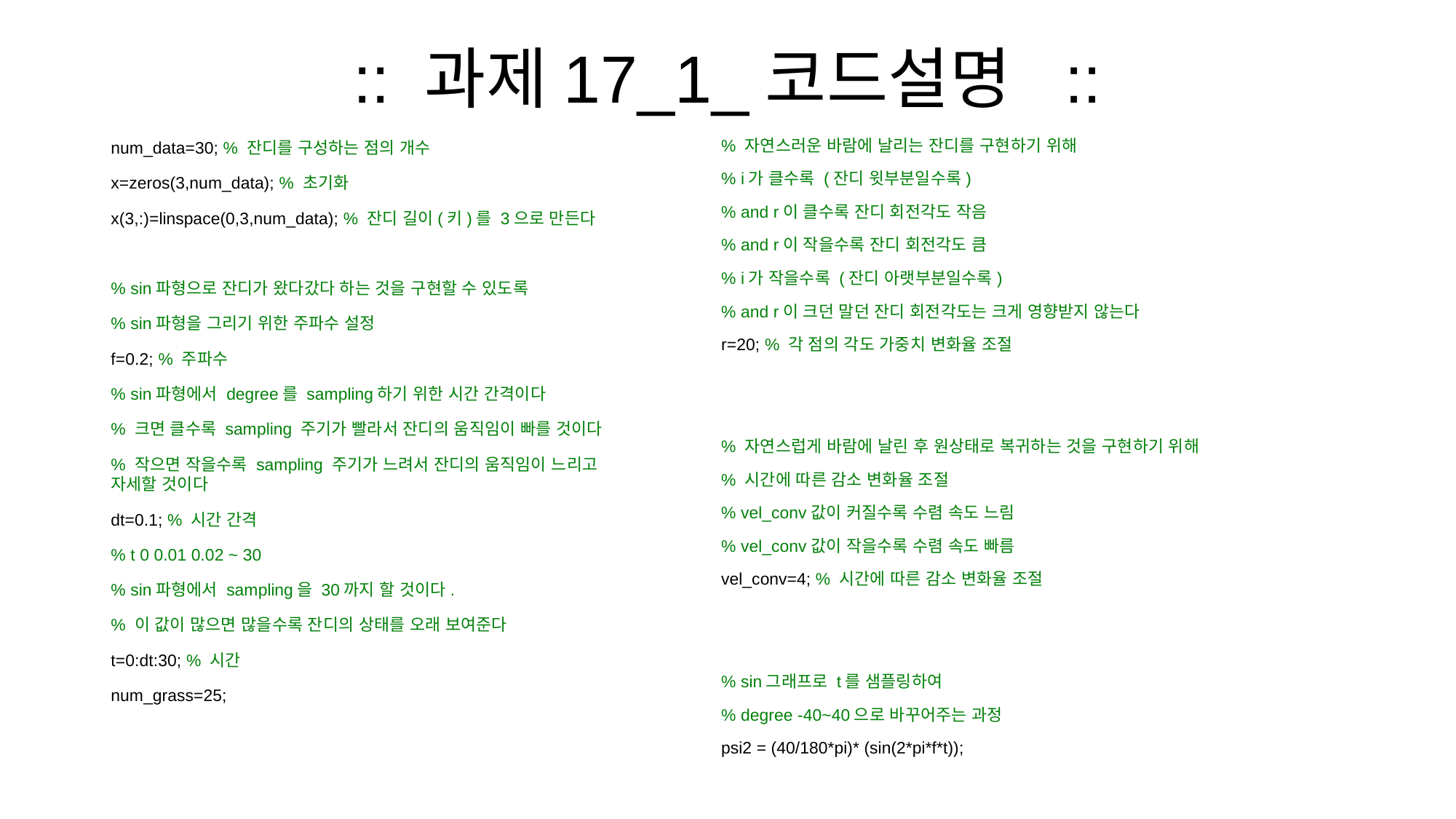

# :: 과제17_1_코드설명  ::
num_data=30; % 잔디를 구성하는 점의 개수
x=zeros(3,num_data); % 초기화
x(3,:)=linspace(0,3,num_data); % 잔디 길이(키)를 3으로 만든다

% sin파형으로 잔디가 왔다갔다 하는 것을 구현할 수 있도록
% sin파형을 그리기 위한 주파수 설정
f=0.2; % 주파수
% sin파형에서 degree를 sampling하기 위한 시간 간격이다
% 크면 클수록 sampling 주기가 빨라서 잔디의 움직임이 빠를 것이다
% 작으면 작을수록 sampling 주기가 느려서 잔디의 움직임이 느리고 자세할 것이다
dt=0.1; % 시간 간격
% t 0 0.01 0.02 ~ 30
% sin파형에서 sampling을 30까지 할 것이다.
% 이 값이 많으면 많을수록 잔디의 상태를 오래 보여준다
t=0:dt:30; % 시간
num_grass=25;
% 자연스러운 바람에 날리는 잔디를 구현하기 위해
% i가 클수록 (잔디 윗부분일수록)
% and r이 클수록 잔디 회전각도 작음
% and r이 작을수록 잔디 회전각도 큼
% i가 작을수록 (잔디 아랫부분일수록)
% and r이 크던 말던 잔디 회전각도는 크게 영향받지 않는다
r=20; % 각 점의 각도 가중치 변화율 조절

% 자연스럽게 바람에 날린 후 원상태로 복귀하는 것을 구현하기 위해
% 시간에 따른 감소 변화율 조절
% vel_conv값이 커질수록 수렴 속도 느림
% vel_conv값이 작을수록 수렴 속도 빠름
vel_conv=4; % 시간에 따른 감소 변화율 조절

% sin그래프로 t를 샘플링하여
% degree -40~40으로 바꾸어주는 과정
psi2 = (40/180*pi)* (sin(2*pi*f*t));